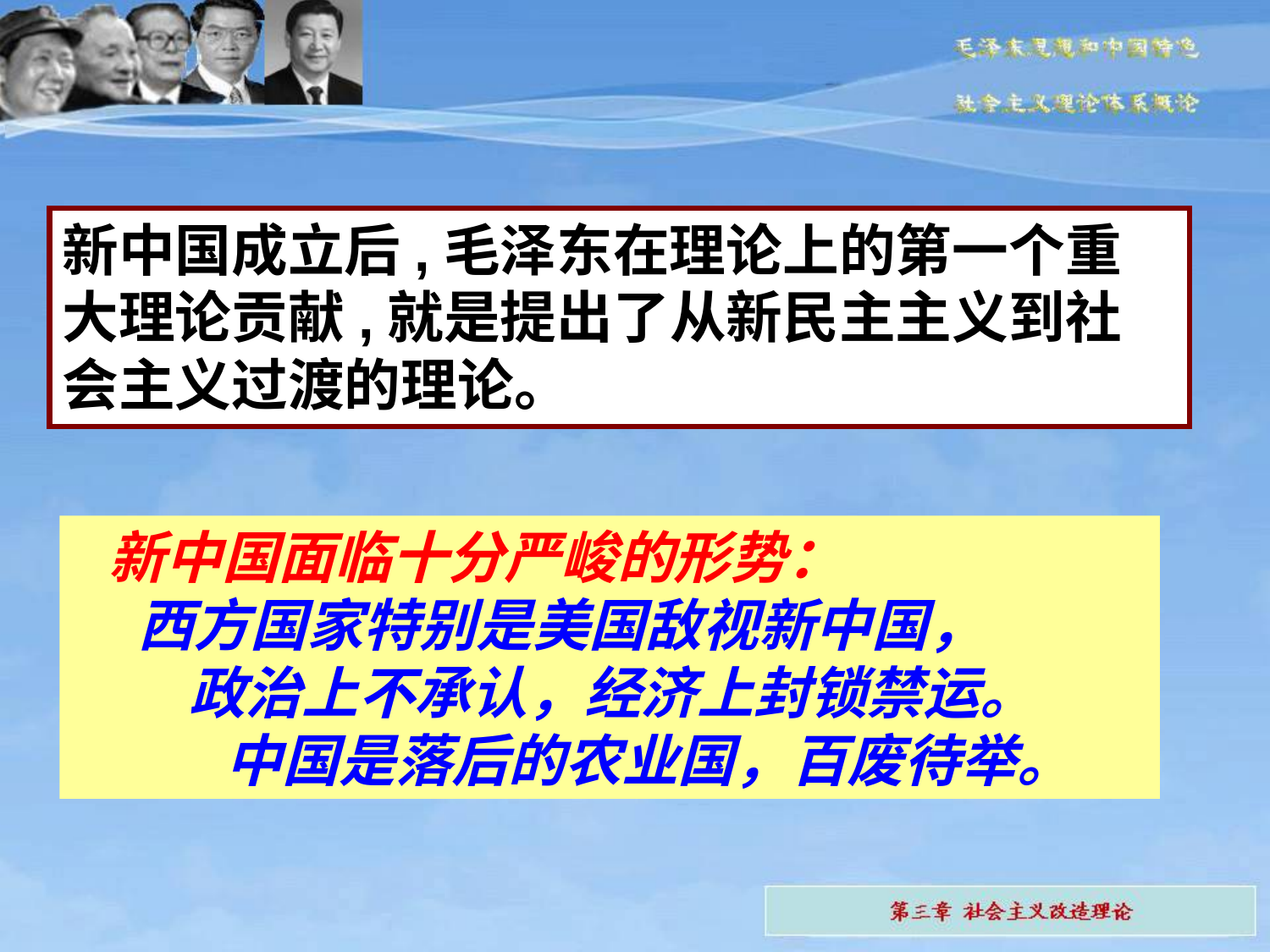

新中国成立后,毛泽东在理论上的第一个重大理论贡献,就是提出了从新民主主义到社会主义过渡的理论。
  新中国面临十分严峻的形势：
    西方国家特别是美国敌视新中国，
        政治上不承认，经济上封锁禁运。
            中国是落后的农业国，百废待举。